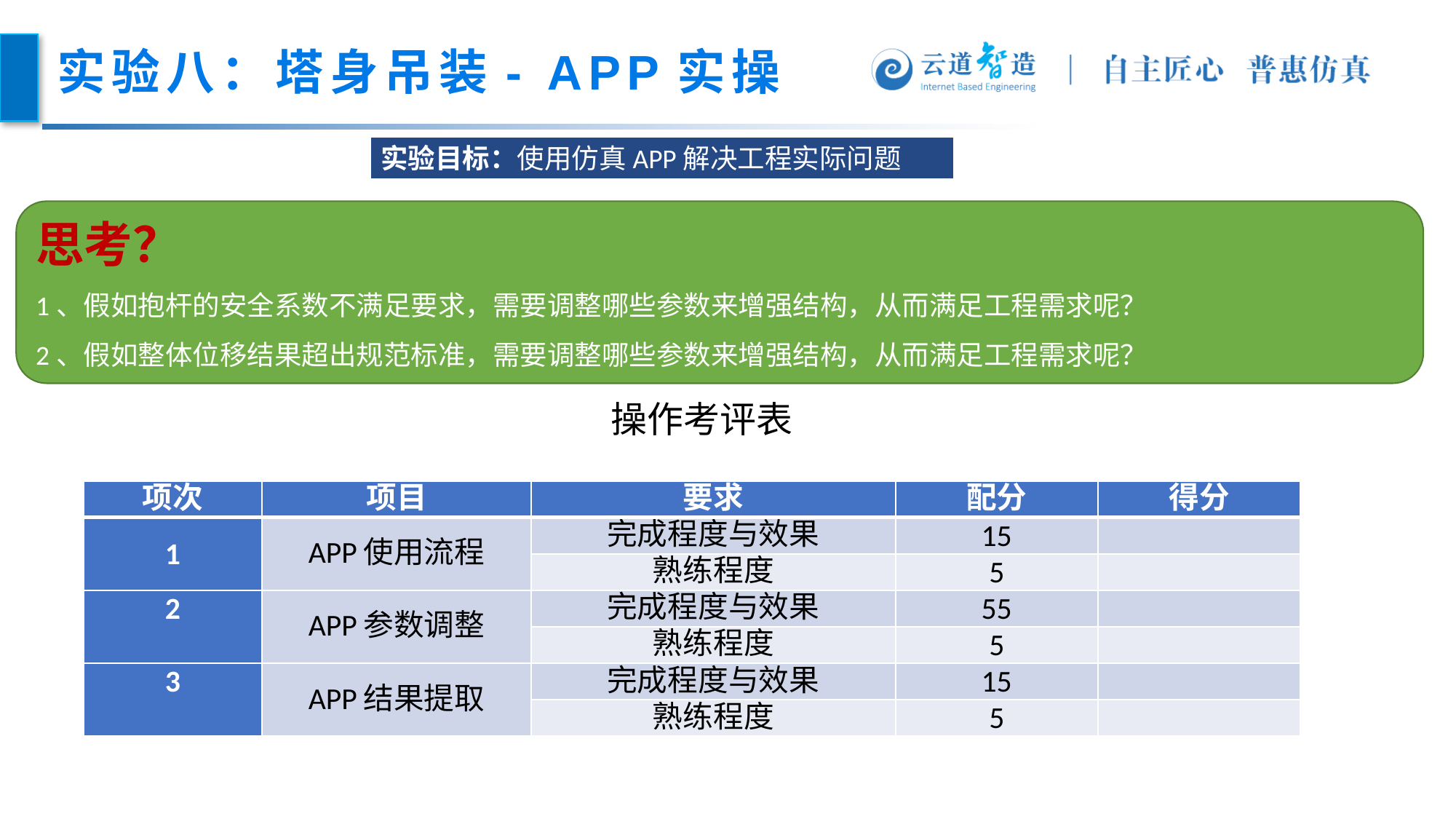

# 实验八：塔身吊装- APP实操
实验目标：使用仿真APP解决工程实际问题
思考？
1、假如抱杆的安全系数不满足要求，需要调整哪些参数来增强结构，从而满足工程需求呢？
2、假如整体位移结果超出规范标准，需要调整哪些参数来增强结构，从而满足工程需求呢？
操作考评表
| 项次 | 项目 | 要求 | 配分 | 得分 |
| --- | --- | --- | --- | --- |
| 1 | APP使用流程 | 完成程度与效果 | 15 |  |
|  |  | 熟练程度 | 5 |  |
| 2 | APP参数调整 | 完成程度与效果 | 55 |  |
|  |  | 熟练程度 | 5 |  |
| 3 | APP结果提取 | 完成程度与效果 | 15 |  |
|  |  | 熟练程度 | 5 |  |